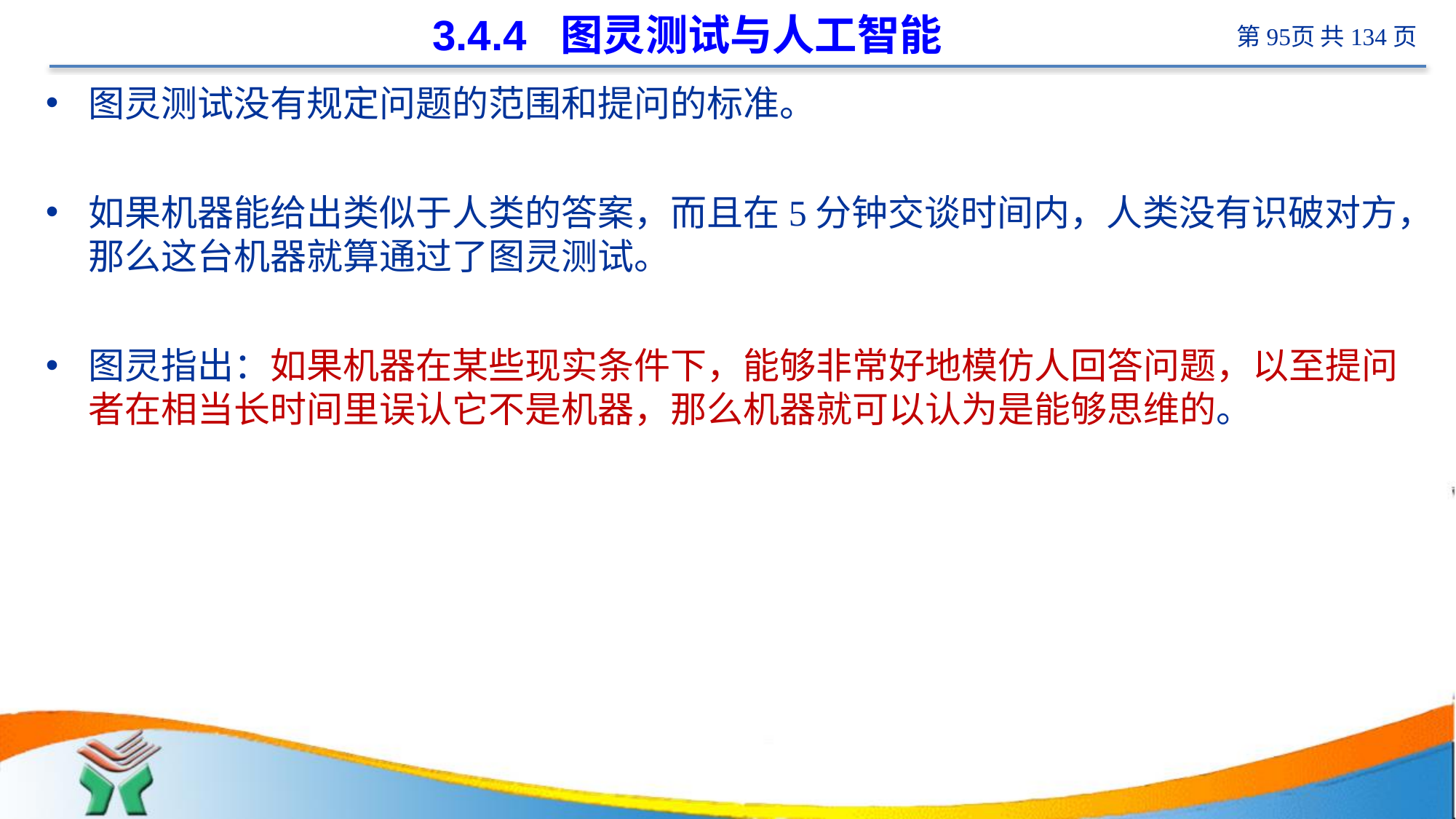

# 3.4.4  图灵测试与人工智能
图灵测试没有规定问题的范围和提问的标准。

如果机器能给出类似于人类的答案，而且在5分钟交谈时间内，人类没有识破对方，那么这台机器就算通过了图灵测试。

图灵指出：如果机器在某些现实条件下，能够非常好地模仿人回答问题，以至提问者在相当长时间里误认它不是机器，那么机器就可以认为是能够思维的。